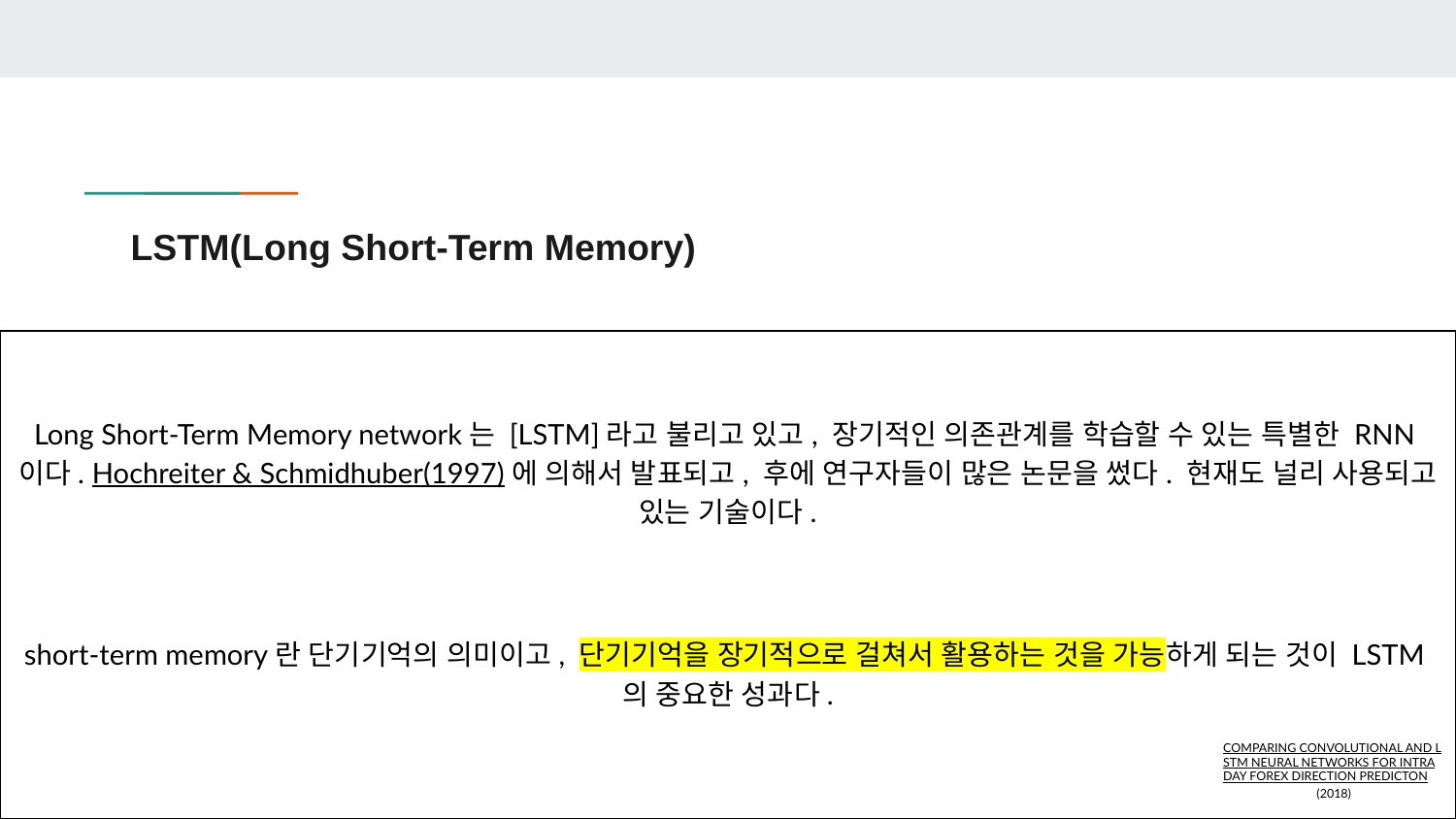

# LSTM(Long Short-Term Memory)

Long Short-Term Memory network는 [LSTM]라고 불리고 있고, 장기적인 의존관계를 학습할 수 있는 특별한 RNN이다. Hochreiter & Schmidhuber(1997)에 의해서 발표되고, 후에 연구자들이 많은 논문을 썼다. 현재도 널리 사용되고 있는 기술이다.

short-term memory란 단기기억의 의미이고, 단기기억을 장기적으로 걸쳐서 활용하는 것을 가능하게 되는 것이 LSTM의 중요한 성과다.
COMPARING CONVOLUTIONAL AND LSTM NEURAL NETWORKS FOR INTRADAY FOREX DIRECTION PREDICTON (2018)